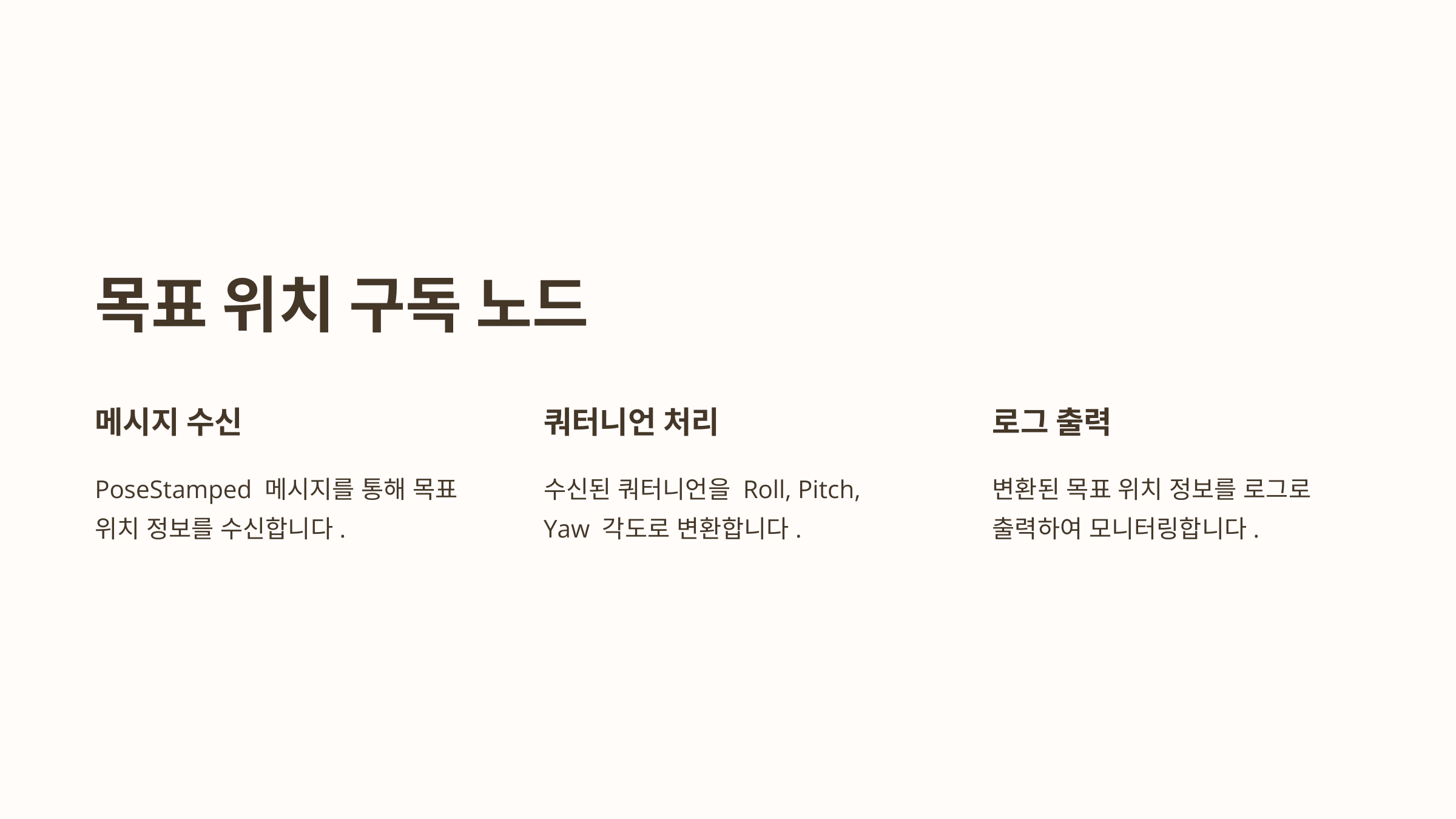

목표 위치 구독 노드
메시지 수신
쿼터니언 처리
로그 출력
PoseStamped 메시지를 통해 목표 위치 정보를 수신합니다.
수신된 쿼터니언을 Roll, Pitch, Yaw 각도로 변환합니다.
변환된 목표 위치 정보를 로그로 출력하여 모니터링합니다.